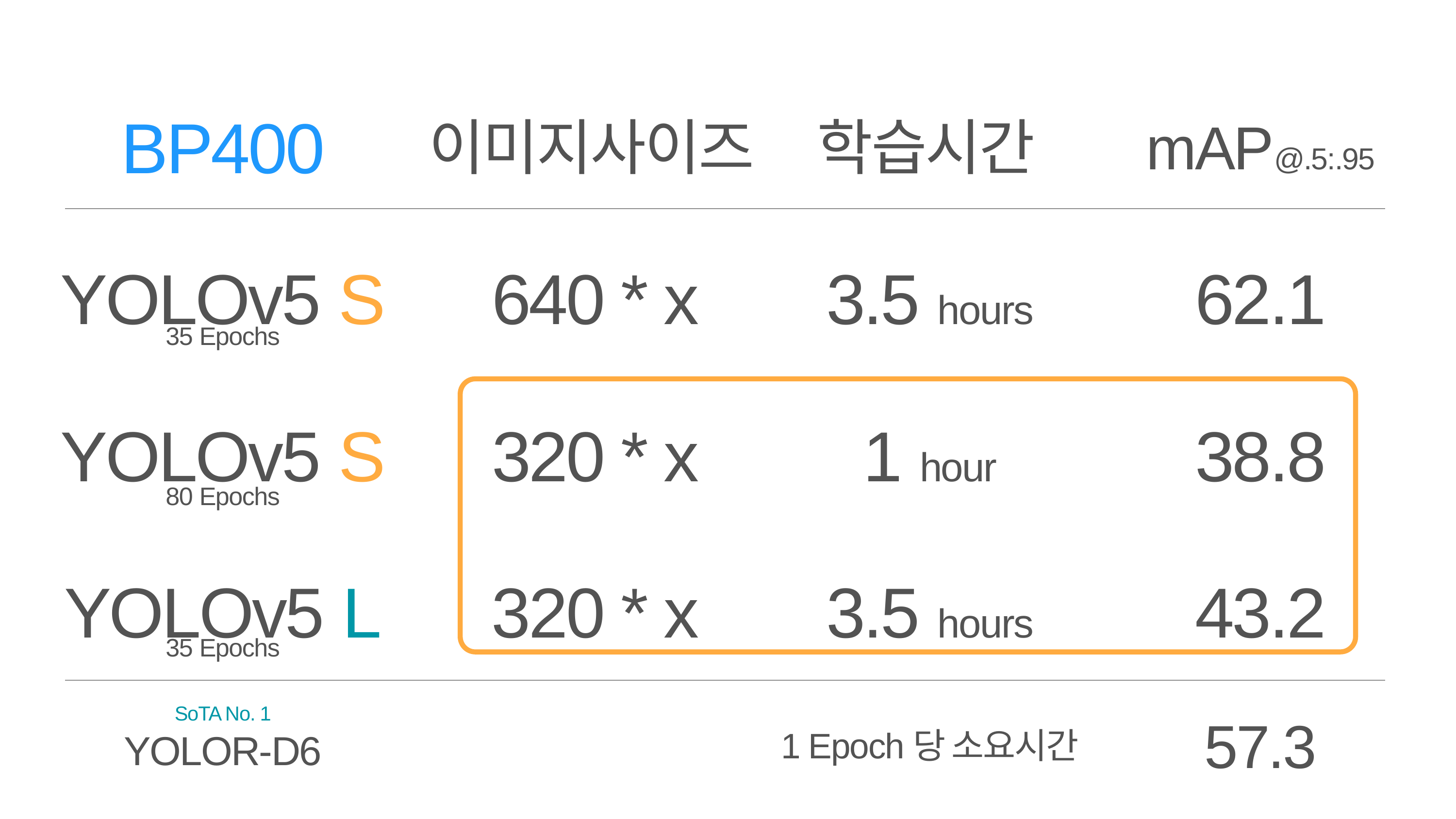

BP400
이미지사이즈
학습시간
mAP@.5:.95

640 * x
YOLOv5 S
3.5 hours
62.1
35 Epochs

320 * x
YOLOv5 S
1 hour
38.8
80 Epochs
320 * x
YOLOv5 L
3.5 hours
43.2
35 Epochs

SoTA No. 1
YOLOR-D6
57.3
1 Epoch당 소요시간